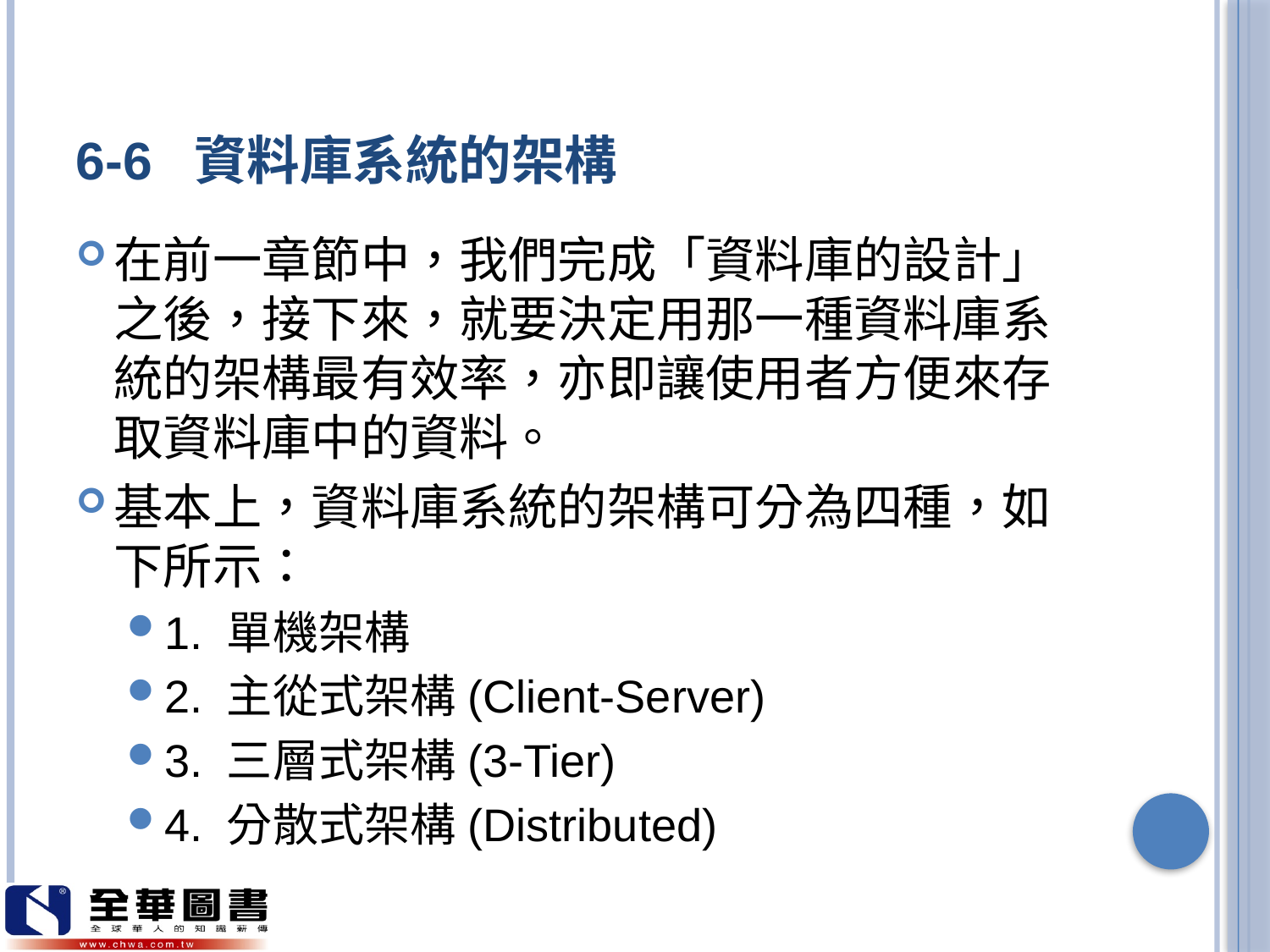

# 6-6  資料庫系統的架構
在前一章節中，我們完成「資料庫的設計」之後，接下來，就要決定用那一種資料庫系統的架構最有效率，亦即讓使用者方便來存取資料庫中的資料。
基本上，資料庫系統的架構可分為四種，如下所示：
1. 單機架構
2. 主從式架構(Client-Server)
3. 三層式架構(3-Tier)
4. 分散式架構(Distributed)